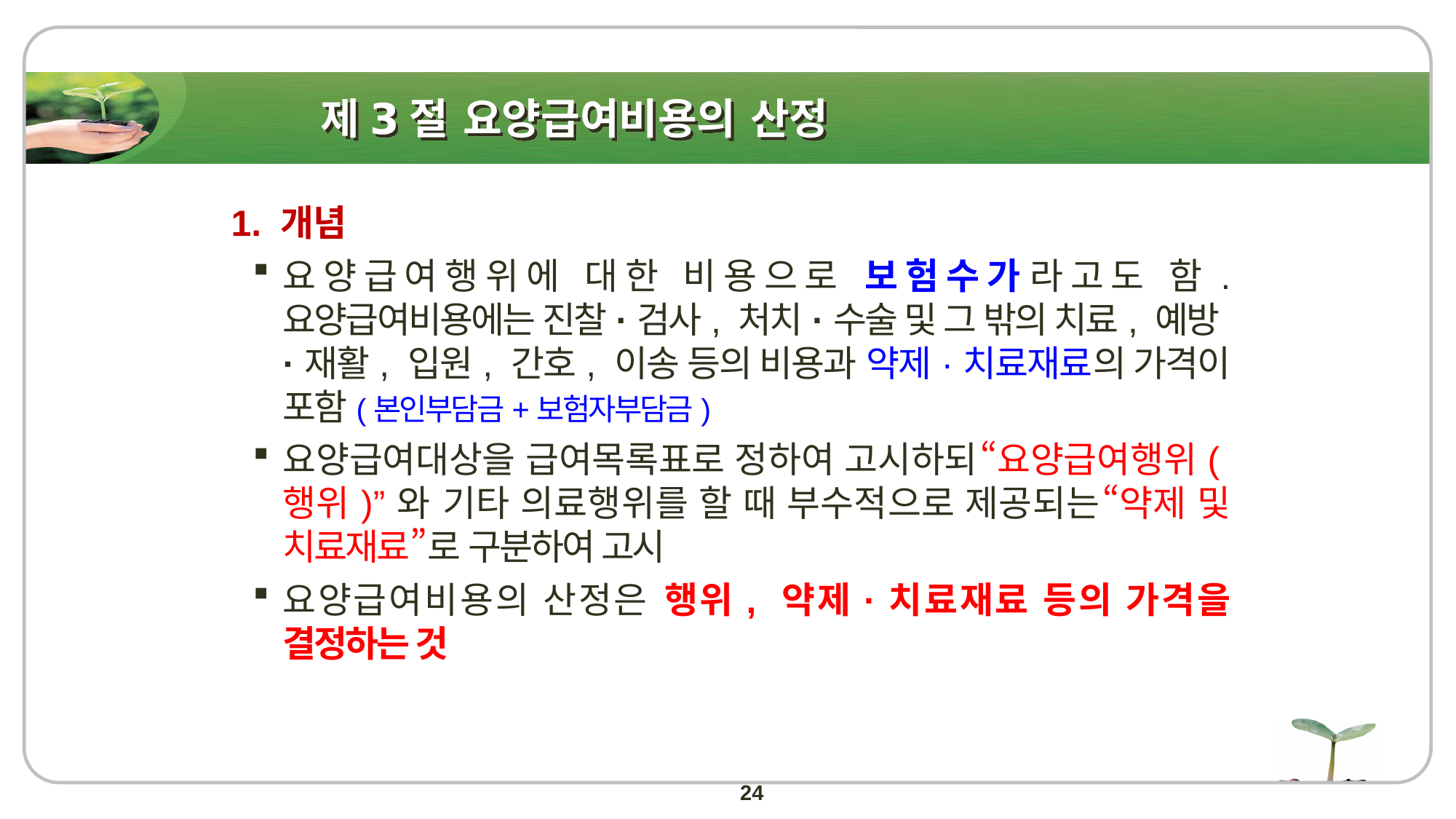

# 제3절 요양급여비용의 산정
1. 개념
요양급여행위에 대한 비용으로 보험수가라고도 함. 요양급여비용에는 진찰·검사, 처치·수술 및 그 밖의 치료, 예방·재활, 입원, 간호, 이송 등의 비용과 약제·치료재료의 가격이 포함(본인부담금+보험자부담금)
요양급여대상을 급여목록표로 정하여 고시하되“요양급여행위(행위)”와 기타 의료행위를 할 때 부수적으로 제공되는“약제 및 치료재료”로 구분하여 고시
요양급여비용의 산정은 행위, 약제·치료재료 등의 가격을 결정하는 것
24